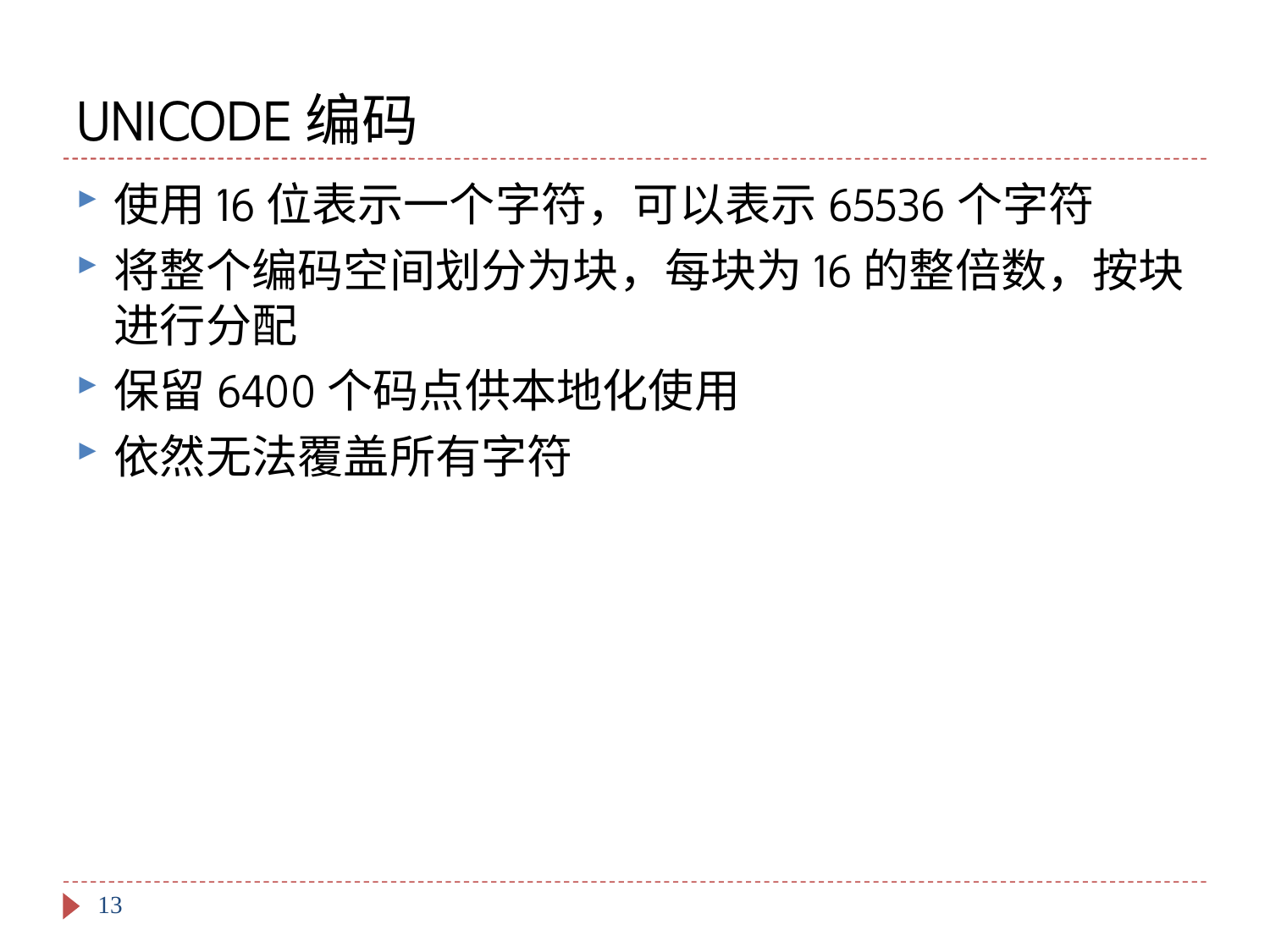

# UNICODE编码
使用16位表示一个字符，可以表示65536个字符
将整个编码空间划分为块，每块为16的整倍数，按块进行分配
保留6400个码点供本地化使用
依然无法覆盖所有字符
13